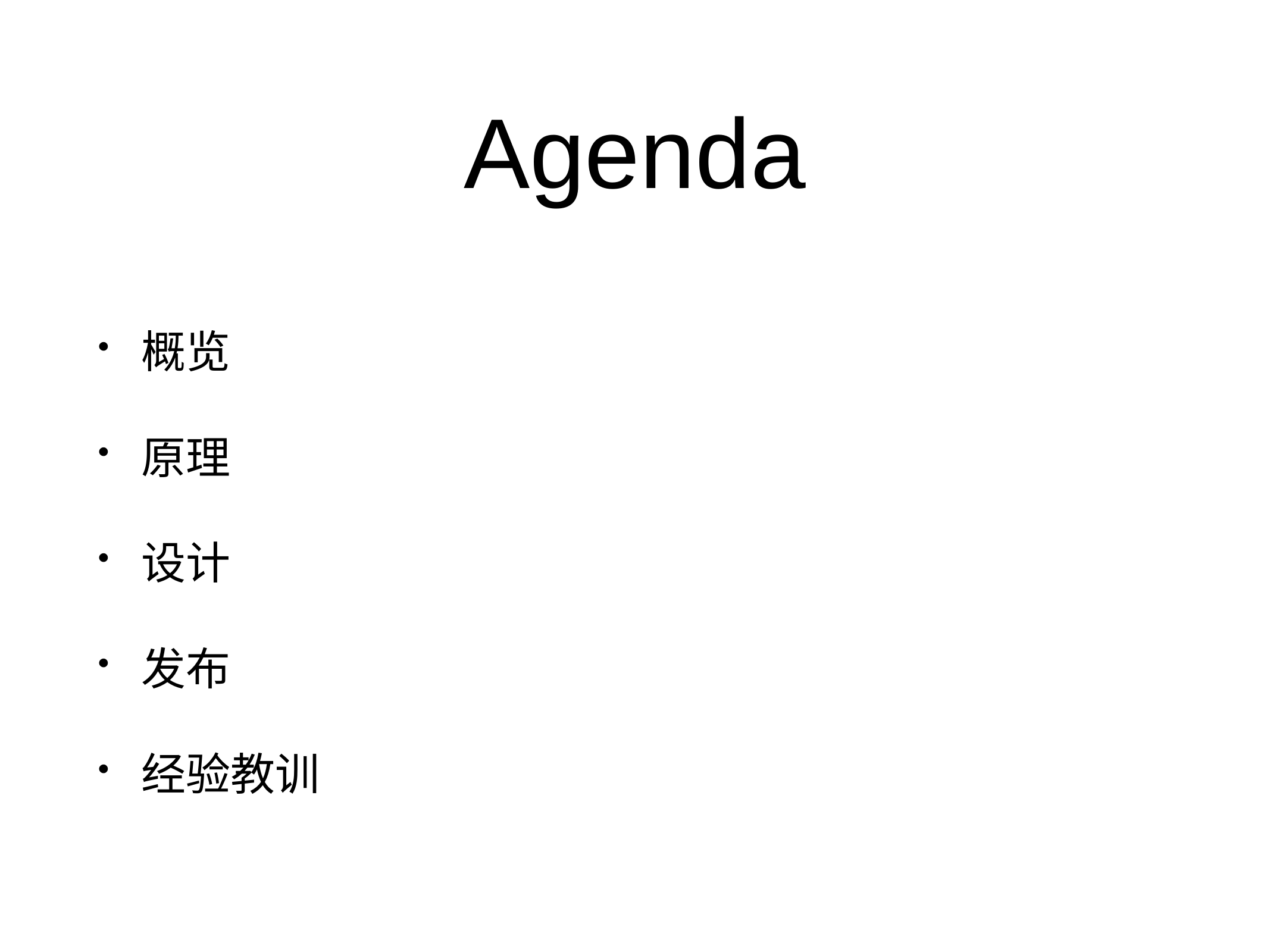

# Agenda
概览
原理
设计
发布
经验教训